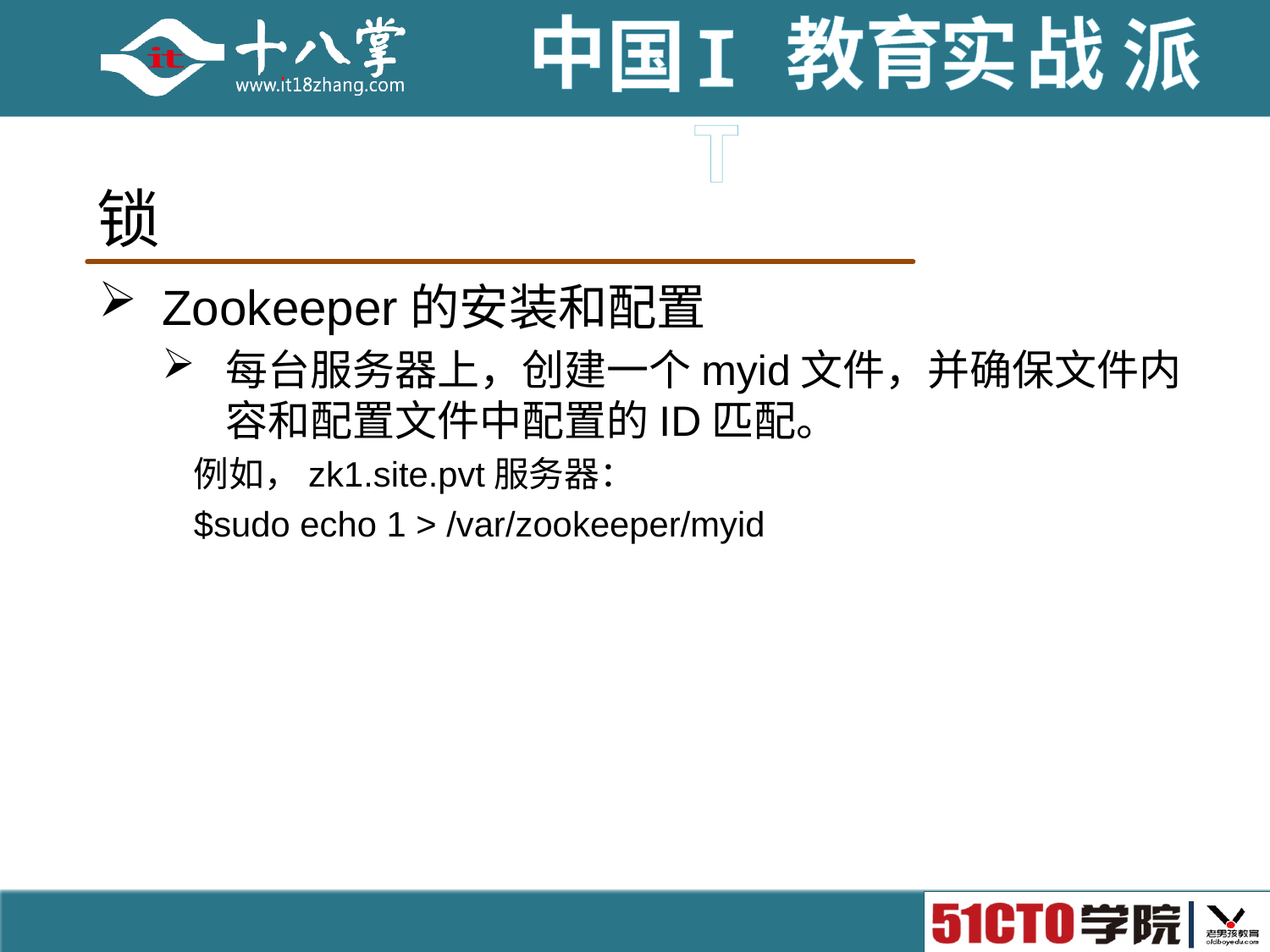

# 锁
Zookeeper的安装和配置
每台服务器上，创建一个myid文件，并确保文件内容和配置文件中配置的ID匹配。
例如，zk1.site.pvt服务器：
$sudo echo 1 > /var/zookeeper/myid